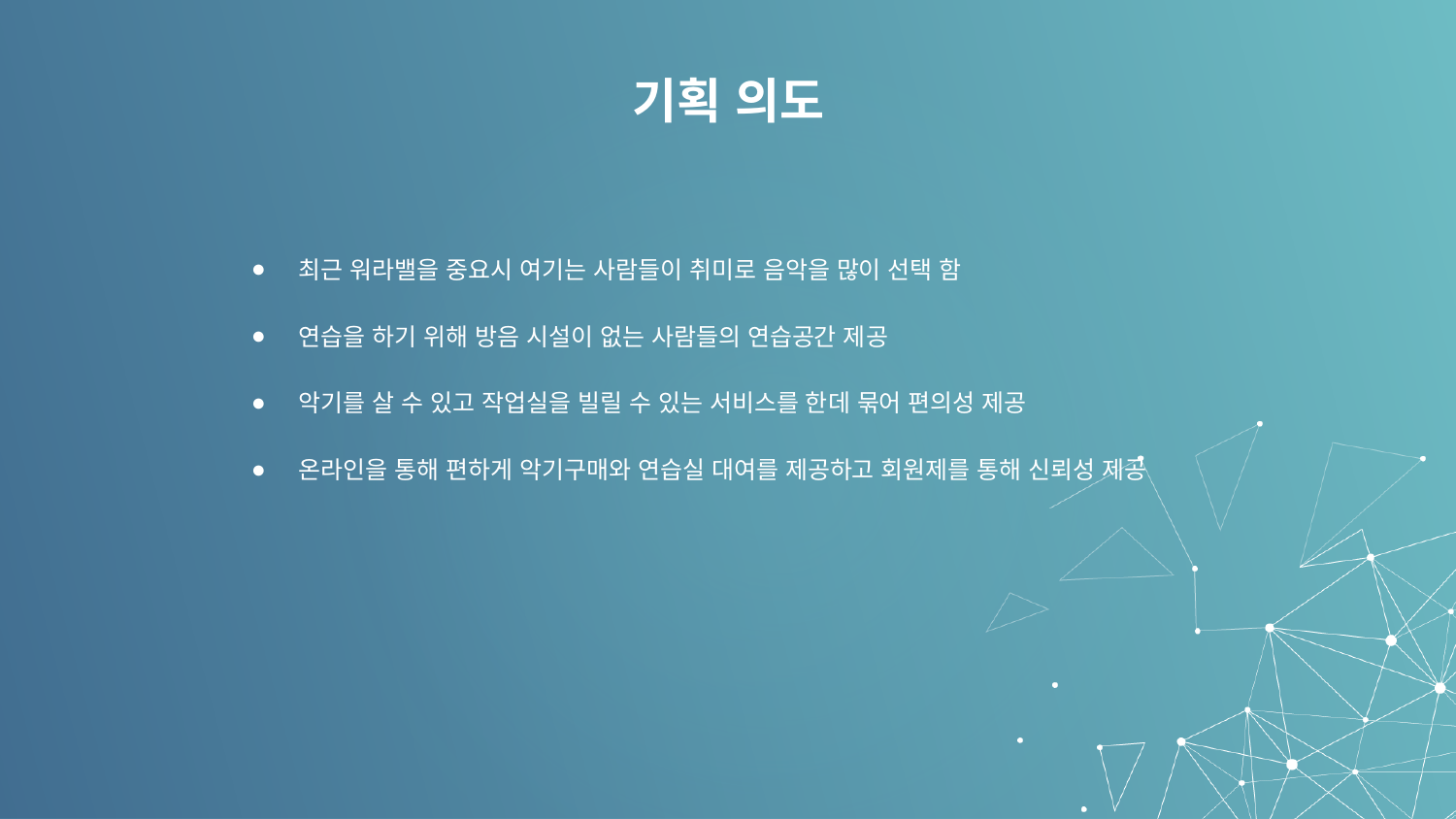

# 기획 의도

최근 워라밸을 중요시 여기는 사람들이 취미로 음악을 많이 선택 함

연습을 하기 위해 방음 시설이 없는 사람들의 연습공간 제공

악기를 살 수 있고 작업실을 빌릴 수 있는 서비스를 한데 묶어 편의성 제공

온라인을 통해 편하게 악기구매와 연습실 대여를 제공하고 회원제를 통해 신뢰성 제공